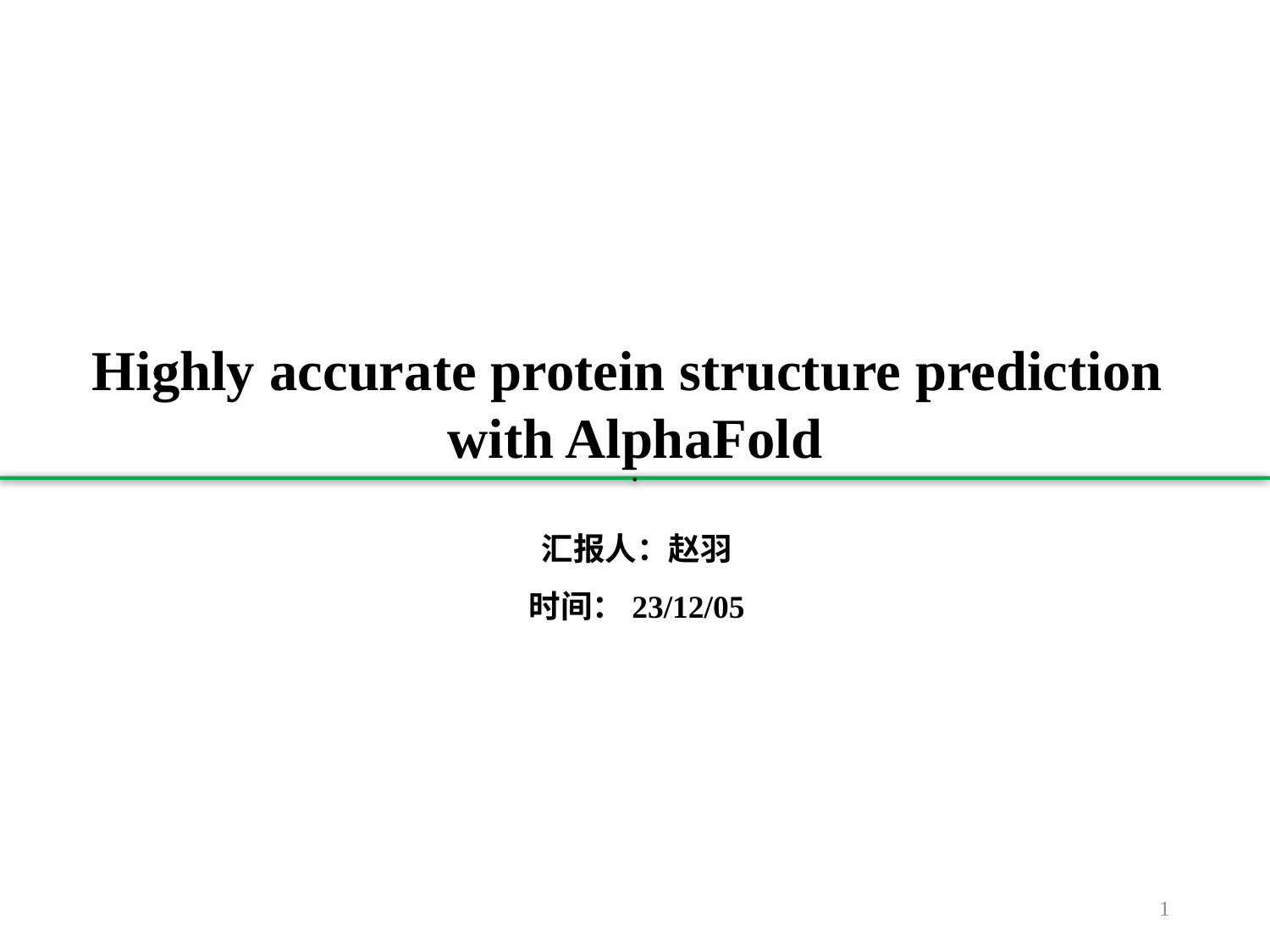

Highly accurate protein structure prediction
with AlphaFold
·
汇报人：赵羽
时间：23/12/05
1